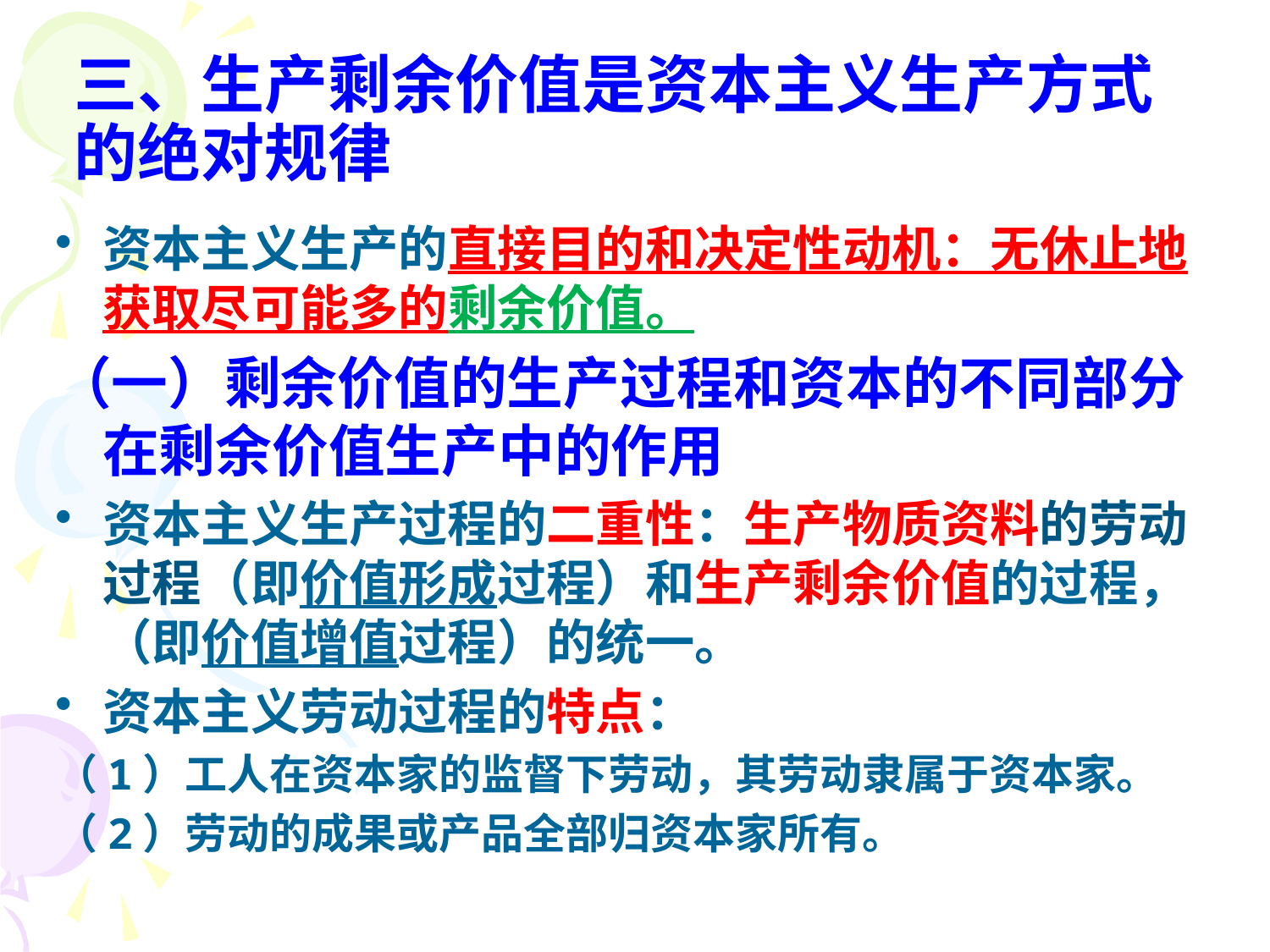

# 三、生产剩余价值是资本主义生产方式的绝对规律
资本主义生产的直接目的和决定性动机：无休止地获取尽可能多的剩余价值。
（一）剩余价值的生产过程和资本的不同部分在剩余价值生产中的作用
资本主义生产过程的二重性：生产物质资料的劳动过程（即价值形成过程）和生产剩余价值的过程，（即价值增值过程）的统一。
资本主义劳动过程的特点：
（1）工人在资本家的监督下劳动，其劳动隶属于资本家。
（2）劳动的成果或产品全部归资本家所有。